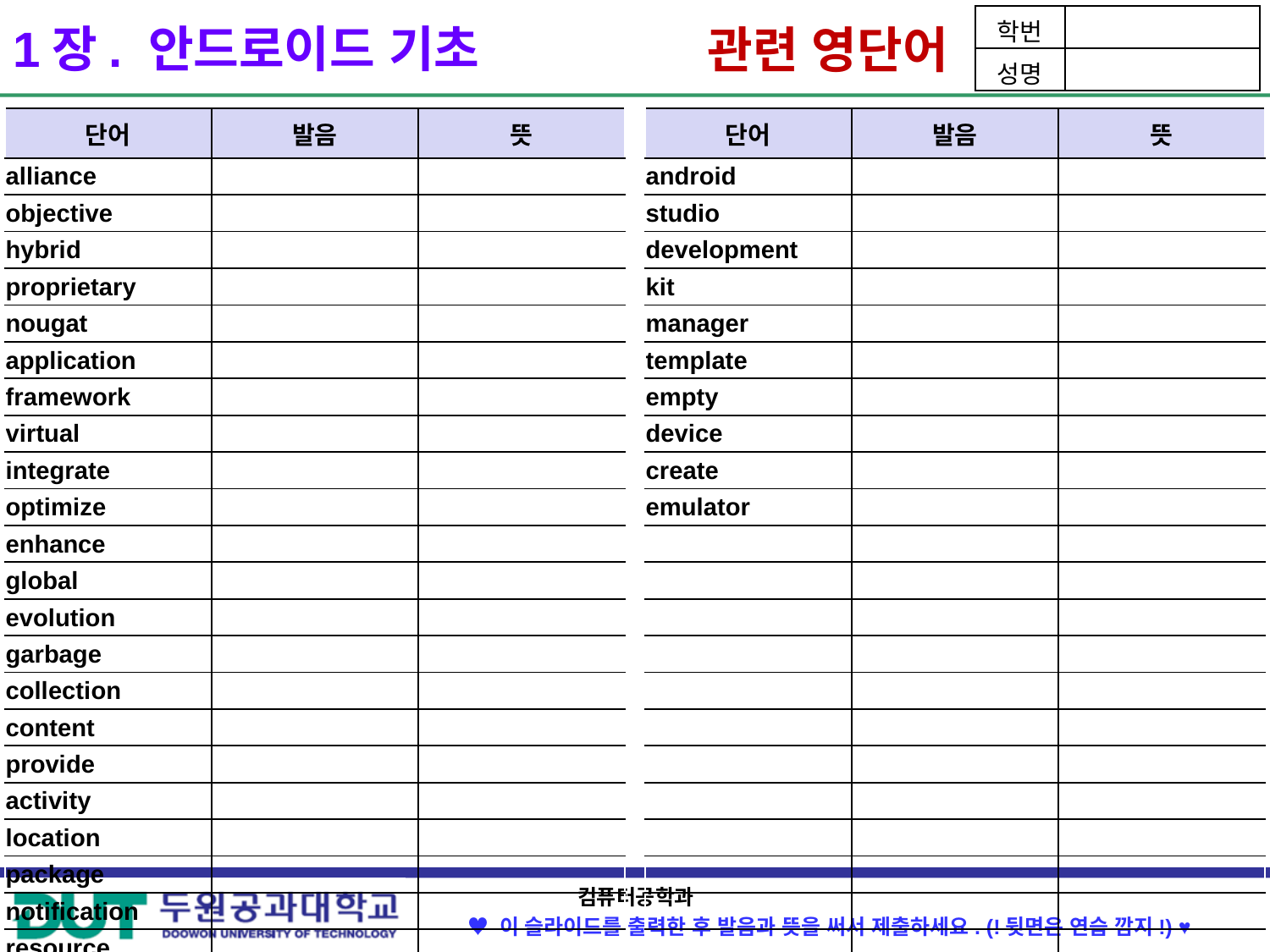

# 1장. 안드로이드 기초
| 단어 | 발음 | 뜻 |
| --- | --- | --- |
| alliance |  |  |
| objective |  |  |
| hybrid |  |  |
| proprietary |  |  |
| nougat |  |  |
| application |  |  |
| framework |  |  |
| virtual |  |  |
| integrate |  |  |
| optimize |  |  |
| enhance |  |  |
| global |  |  |
| evolution |  |  |
| garbage |  |  |
| collection |  |  |
| content |  |  |
| provide |  |  |
| activity |  |  |
| location |  |  |
| package |  |  |
| notification |  |  |
| resource |  |  |
| core |  |  |
| 단어 | 발음 | 뜻 |
| --- | --- | --- |
| android |  |  |
| studio |  |  |
| development |  |  |
| kit |  |  |
| manager |  |  |
| template |  |  |
| empty |  |  |
| device |  |  |
| create |  |  |
| emulator |  |  |
|  |  |  |
|  |  |  |
|  |  |  |
|  |  |  |
|  |  |  |
|  |  |  |
|  |  |  |
|  |  |  |
|  |  |  |
|  |  |  |
|  |  |  |
|  |  |  |
|  |  |  |